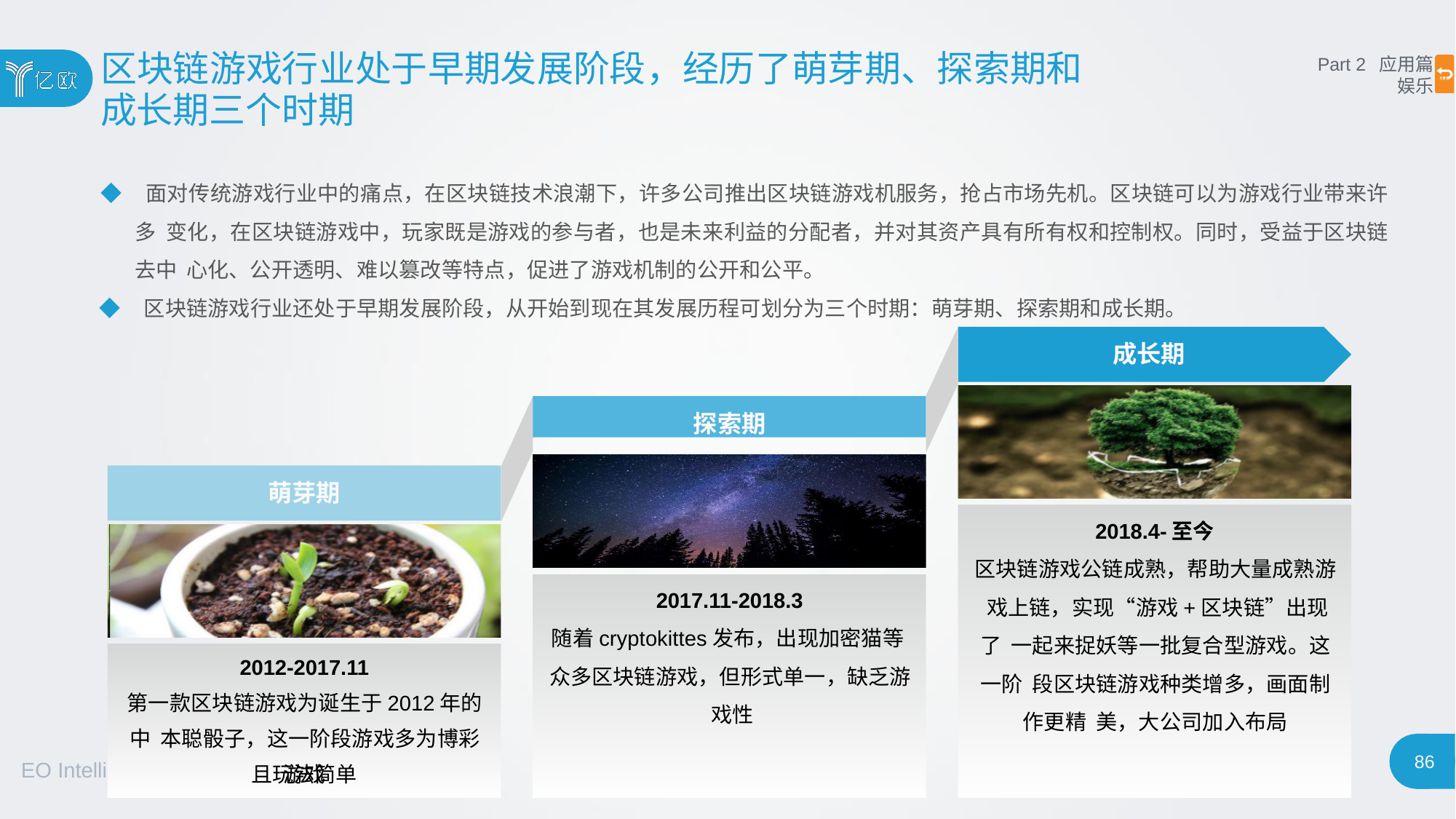

# 区块链游戏行业处于早期发展阶段，经历了萌芽期、探索期和
成长期三个时期
Part 2 应用篇
娱乐

◆ 面对传统游戏行业中的痛点，在区块链技术浪潮下，许多公司推出区块链游戏机服务，抢占市场先机。区块链可以为游戏行业带来许多  变化，在区块链游戏中，玩家既是游戏的参与者，也是未来利益的分配者，并对其资产具有所有权和控制权。同时，受益于区块链去中  心化、公开透明、难以篡改等特点，促进了游戏机制的公开和公平。
◆ 区块链游戏行业还处于早期发展阶段，从开始到现在其发展历程可划分为三个时期：萌芽期、探索期和成长期。
成长期

探索期

萌芽期

2018.4-至今
区块链游戏公链成熟，帮助大量成熟游  戏上链，实现“游戏+区块链”出现了  一起来捉妖等一批复合型游戏。这一阶  段区块链游戏种类增多，画面制作更精  美，大公司加入布局

2017.11-2018.3
随着cryptokittes发布，出现加密猫等  众多区块链游戏，但形式单一，缺乏游  戏性

2012-2017.11
第一款区块链游戏为诞生于2012年的中  本聪骰子，这一阶段游戏多为博彩游戏
86
EO Intelligence
且玩法简单